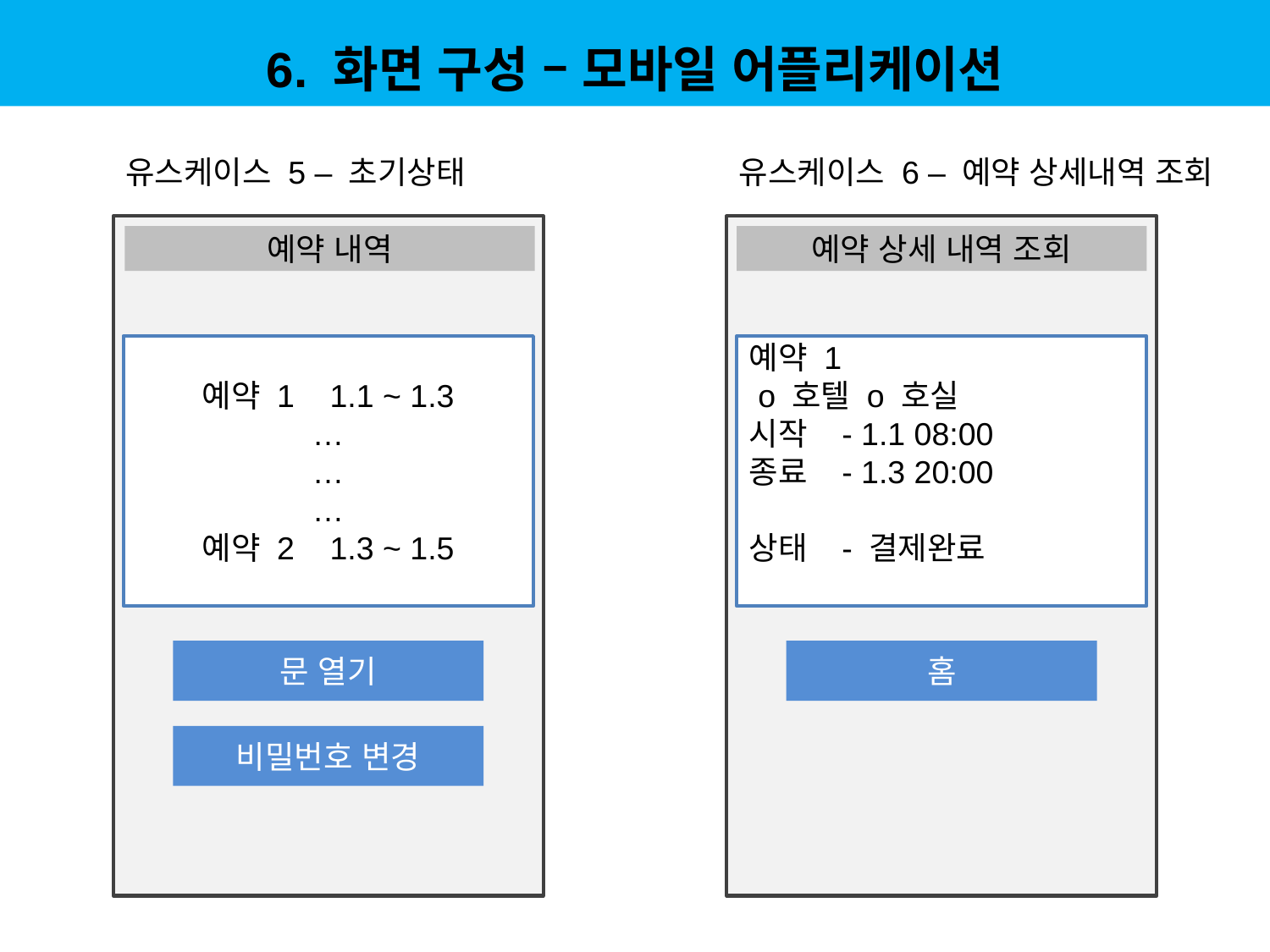

6. 화면 구성 – 모바일 어플리케이션
유스케이스 5 – 초기상태
유스케이스 6 – 예약 상세내역 조회

예약 내역
예약 상세 내역 조회
예약 1    1.1 ~ 1.3
…
…
…
예약 2    1.3 ~ 1.5
예약 1
 o 호텔 o 호실
시작   - 1.1 08:00
종료   - 1.3 20:00

상태   - 결제완료

문 열기
홈
비밀번호 변경